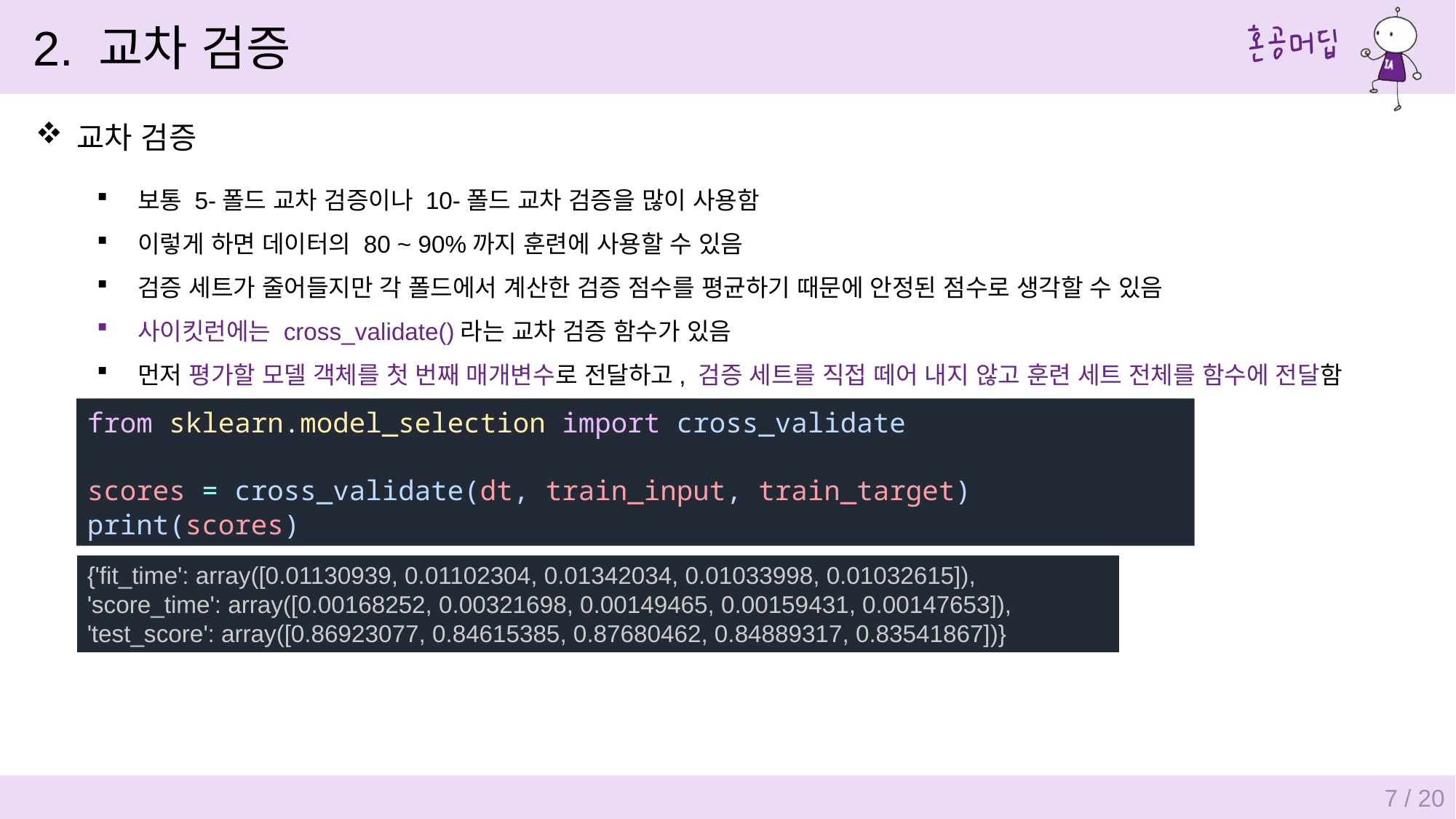

2. 교차 검증
교차 검증
보통 5-폴드 교차 검증이나 10-폴드 교차 검증을 많이 사용함
이렇게 하면 데이터의 80 ~ 90%까지 훈련에 사용할 수 있음
검증 세트가 줄어들지만 각 폴드에서 계산한 검증 점수를 평균하기 때문에 안정된 점수로 생각할 수 있음
사이킷런에는 cross_validate()라는 교차 검증 함수가 있음
먼저 평가할 모델 객체를 첫 번째 매개변수로 전달하고, 검증 세트를 직접 떼어 내지 않고 훈련 세트 전체를 함수에 전달함
from sklearn.model_selection import cross_validate
scores = cross_validate(dt, train_input, train_target)
print(scores)
{'fit_time': array([0.01130939, 0.01102304, 0.01342034, 0.01033998, 0.01032615]), 'score_time': array([0.00168252, 0.00321698, 0.00149465, 0.00159431, 0.00147653]), 'test_score': array([0.86923077, 0.84615385, 0.87680462, 0.84889317, 0.83541867])}
7 / 20